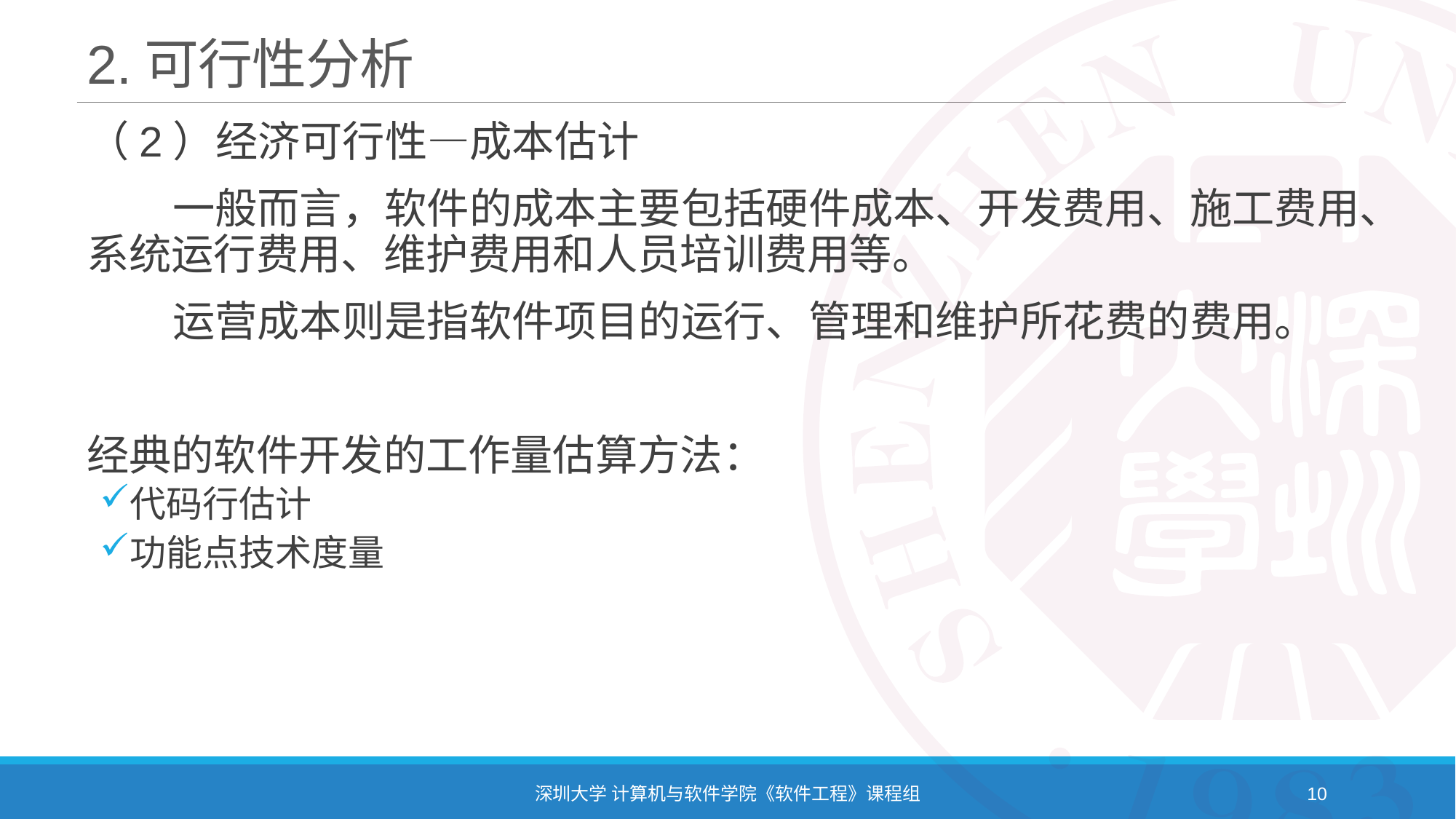

# 2.可行性分析
（2）经济可行性—成本估计
        一般而言，软件的成本主要包括硬件成本、开发费用、施工费用、系统运行费用、维护费用和人员培训费用等。
        运营成本则是指软件项目的运行、管理和维护所花费的费用。

经典的软件开发的工作量估算方法：
代码行估计
功能点技术度量
深圳大学 计算机与软件学院《软件工程》课程组
10